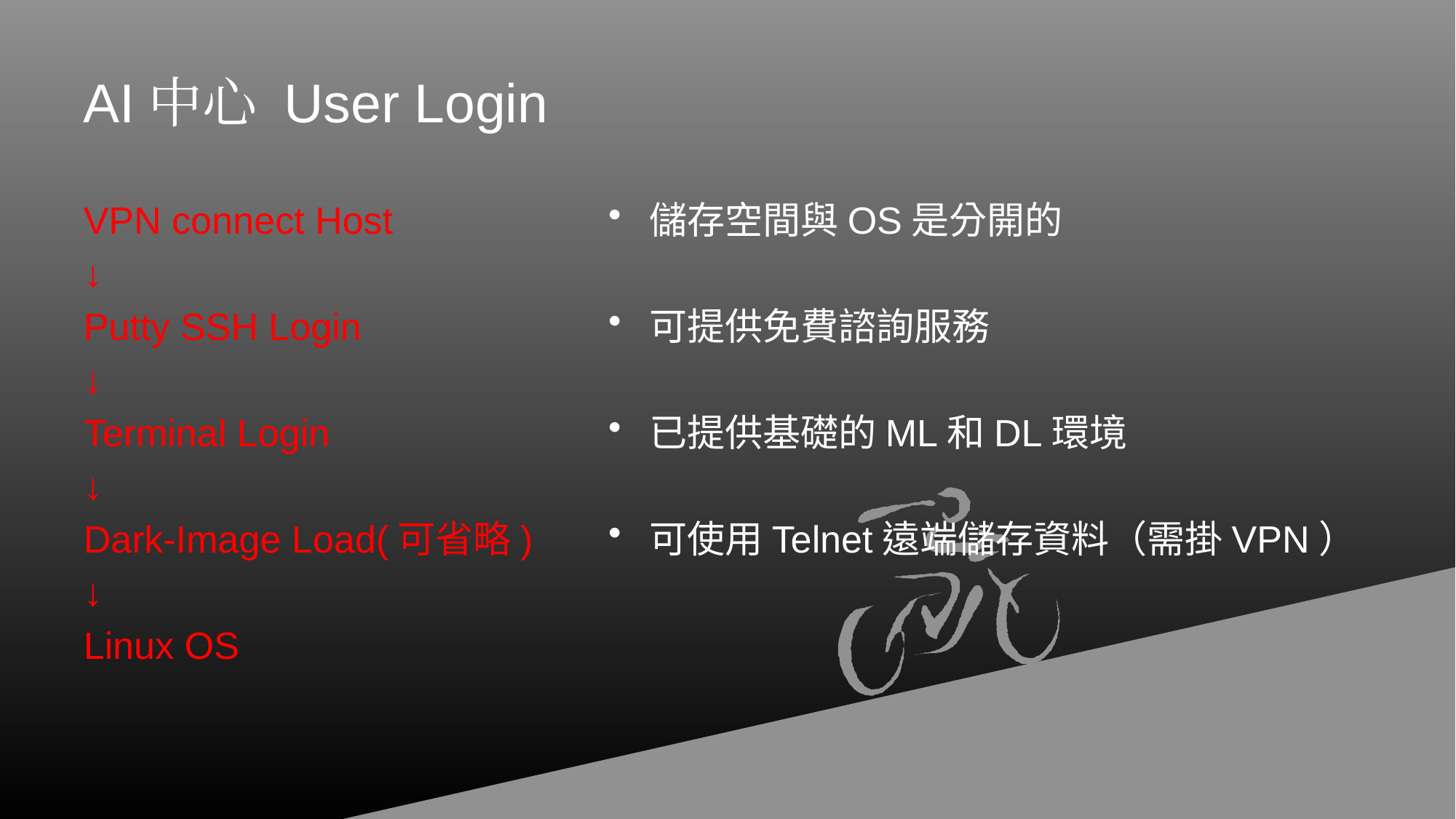

# AI中心 User Login
VPN connect Host
↓
Putty SSH Login
↓
Terminal Login
↓
Dark-Image Load(可省略)
↓
Linux OS
儲存空間與OS是分開的

可提供免費諮詢服務

已提供基礎的ML和DL環境

可使用Telnet遠端儲存資料（需掛VPN）